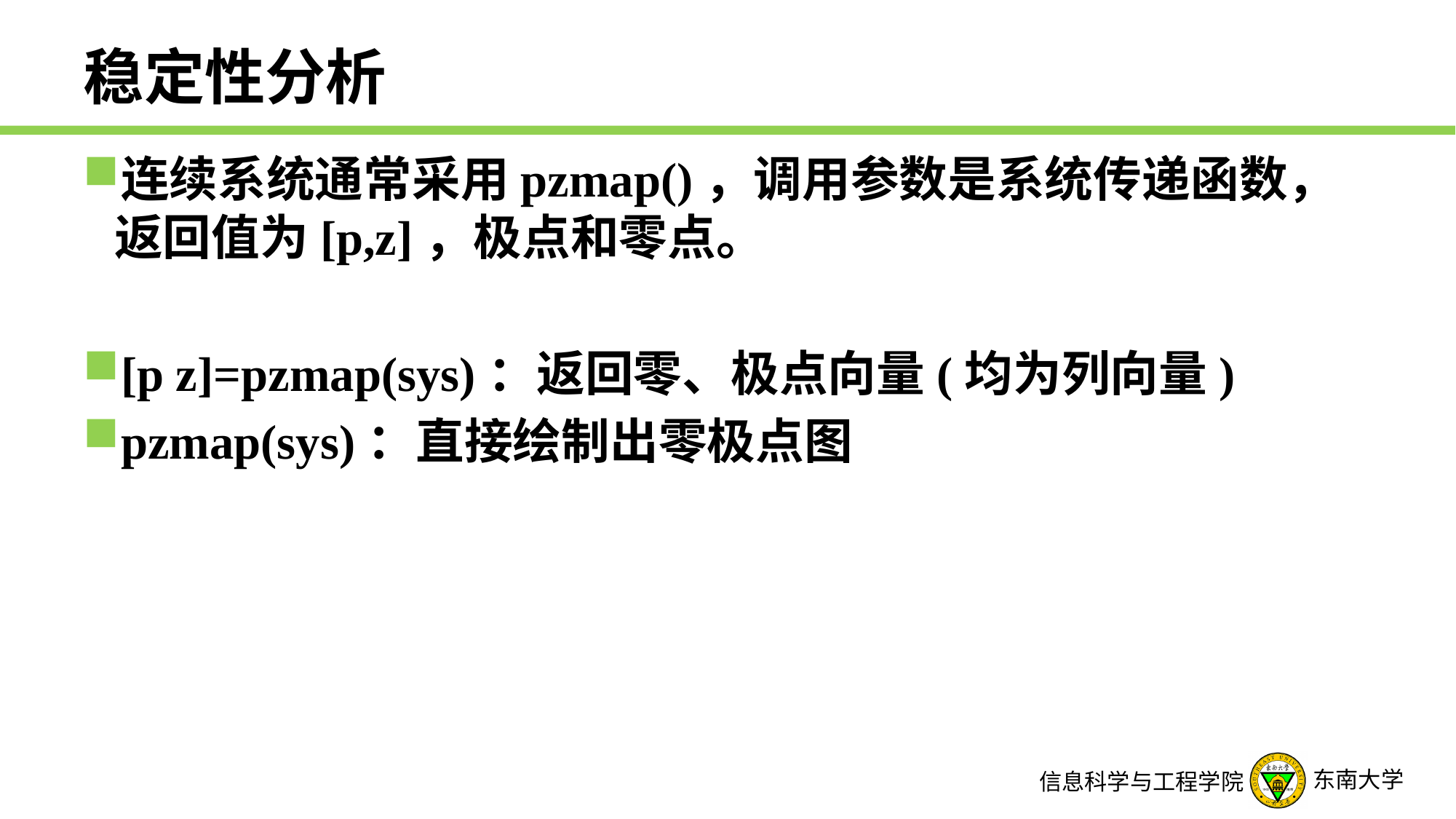

# 稳定性分析
连续系统通常采用pzmap()，调用参数是系统传递函数，返回值为[p,z]，极点和零点。

[p z]=pzmap(sys)：返回零、极点向量(均为列向量)
pzmap(sys)：直接绘制出零极点图